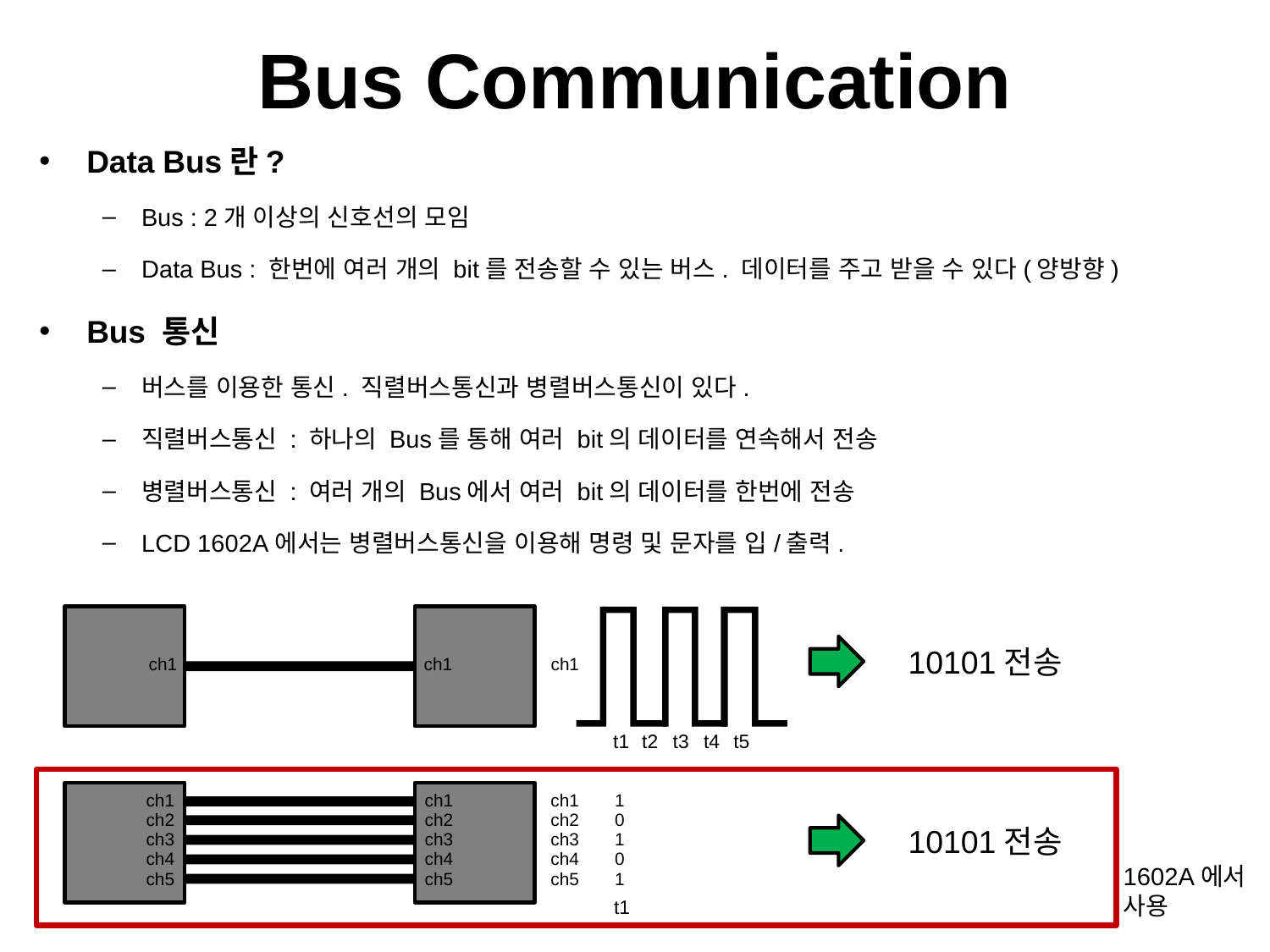

# Bus Communication
Data Bus란?
Bus : 2개 이상의 신호선의 모임
Data Bus : 한번에 여러 개의 bit를 전송할 수 있는 버스. 데이터를 주고 받을 수 있다(양방향)
Bus 통신
버스를 이용한 통신. 직렬버스통신과 병렬버스통신이 있다.
직렬버스통신 : 하나의 Bus를 통해 여러 bit의 데이터를 연속해서 전송
병렬버스통신 : 여러 개의 Bus에서 여러 bit의 데이터를 한번에 전송
LCD 1602A에서는 병렬버스통신을 이용해 명령 및 문자를 입/출력.

10101전송
ch1
ch1
ch1

t1
t2
t3
t4
t5

ch1
ch1

ch1
1

ch2
ch2
ch2
0

10101전송
ch3
ch3
ch3
1

ch4
ch4
ch4
0

1602A에서
사용
ch5
ch5
ch5
1

t1